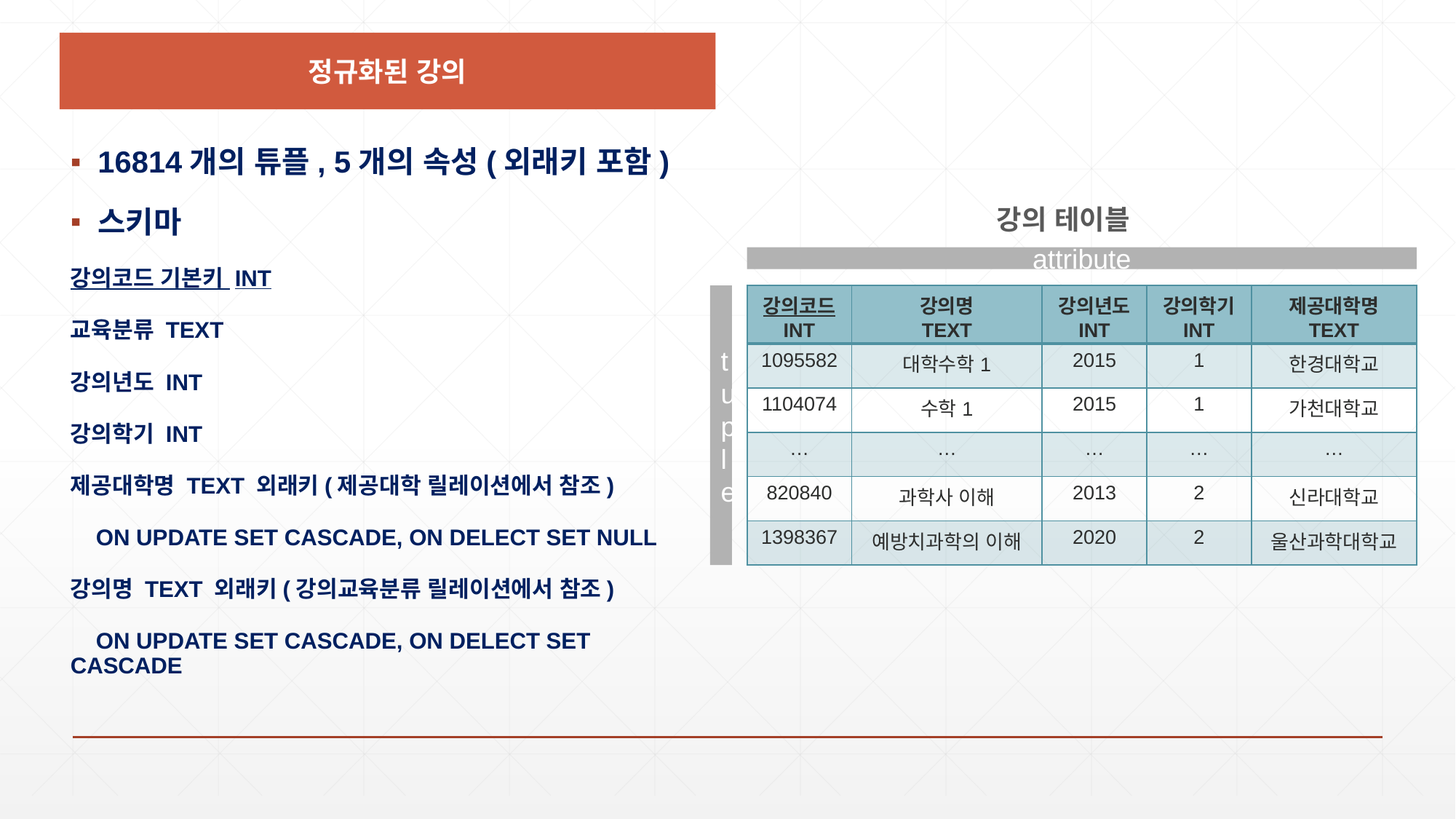

정규화된 강의
16814개의 튜플, 5개의 속성(외래키 포함)
스키마
강의코드 기본키 INT
교육분류 TEXT
강의년도 INT
강의학기 INT
제공대학명 TEXT 외래키(제공대학 릴레이션에서 참조)
    ON UPDATE SET CASCADE, ON DELECT SET NULL
강의명 TEXT 외래키(강의교육분류 릴레이션에서 참조)
    ON UPDATE SET CASCADE, ON DELECT SET CASCADE
강의 테이블
attribute
| 강의코드 INT | 강의명 TEXT | 강의년도 INT | 강의학기 INT | 제공대학명 TEXT |
| --- | --- | --- | --- | --- |
| 1095582 | 대학수학1 | 2015 | 1 | 한경대학교 |
| 1104074 | 수학1 | 2015 | 1 | 가천대학교 |
| … | … | … | … | … |
| 820840 | 과학사 이해 | 2013 | 2 | 신라대학교 |
| 1398367 | 예방치과학의 이해 | 2020 | 2 | 울산과학대학교 |
tuple